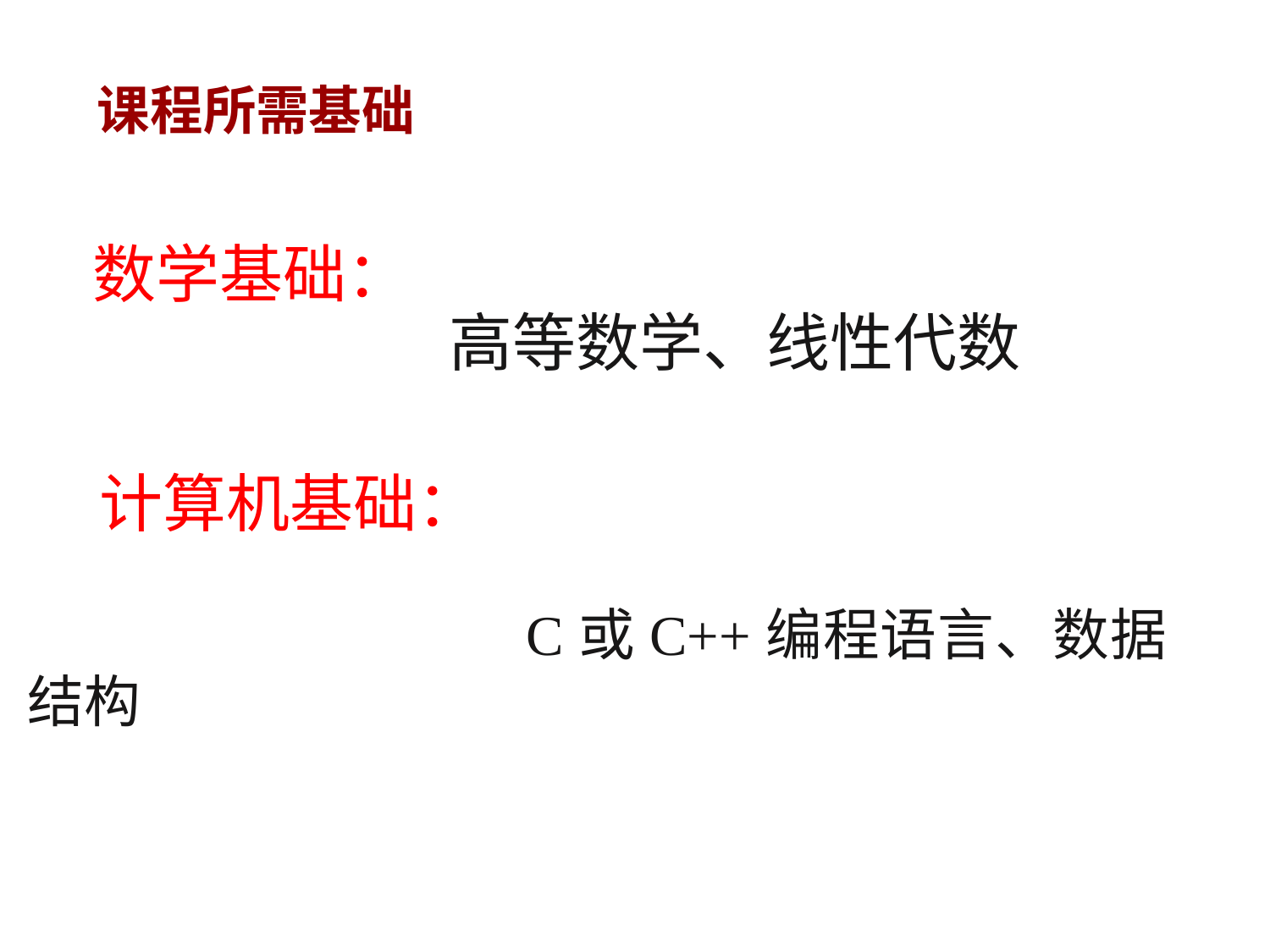

# 课程所需基础
数学基础：
                           高等数学、线性代数
    计算机基础：

                              C或C++编程语言、数据结构